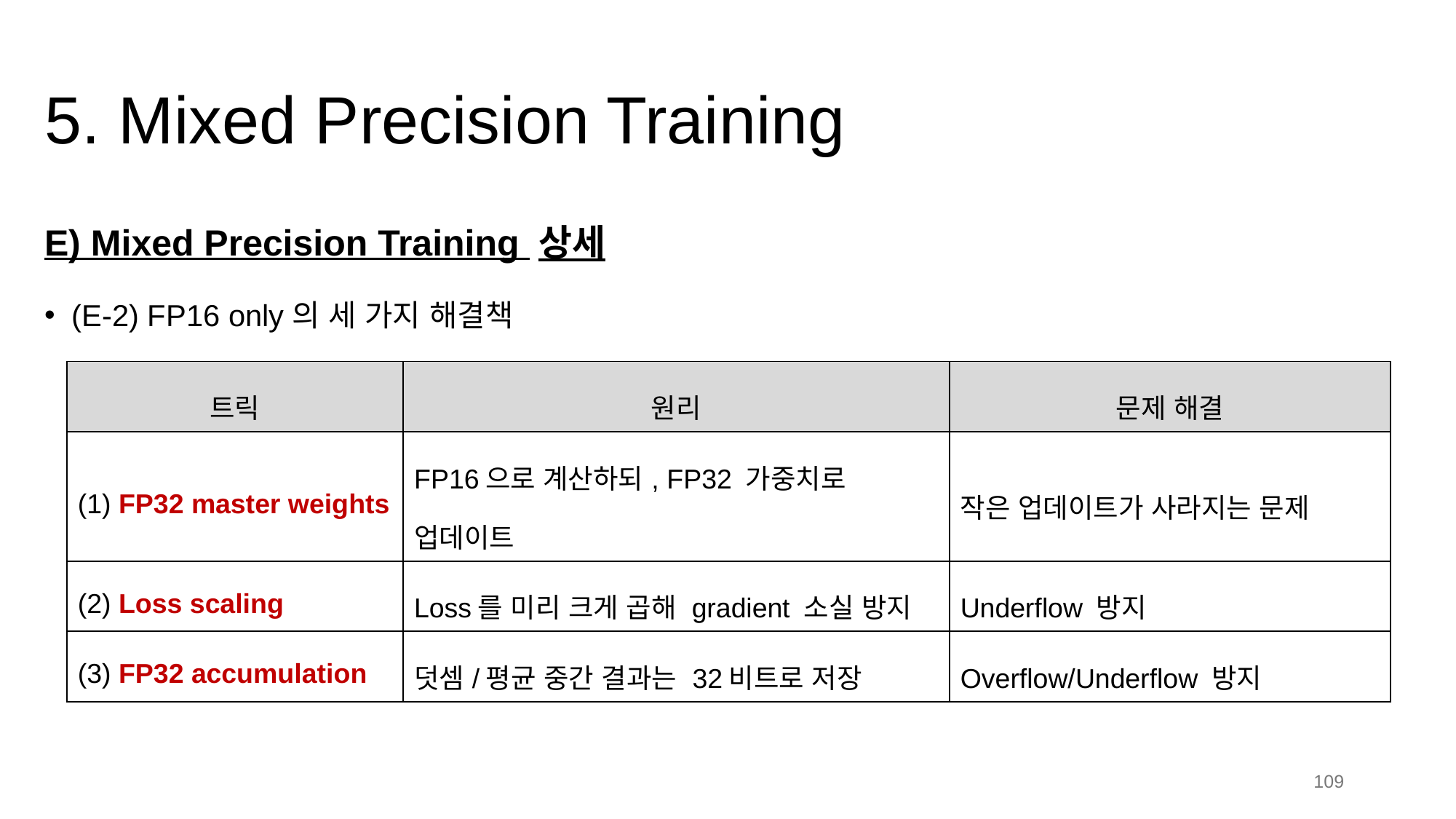

# 5. Mixed Precision Training
E) Mixed Precision Training 상세
(E-2) FP16 only의 세 가지 해결책
| 트릭 | 원리 | 문제 해결 |
| --- | --- | --- |
| (1) FP32 master weights | FP16으로 계산하되, FP32 가중치로 업데이트 | 작은 업데이트가 사라지는 문제 |
| (2) Loss scaling | Loss를 미리 크게 곱해 gradient 소실 방지 | Underflow 방지 |
| (3) FP32 accumulation | 덧셈/평균 중간 결과는 32비트로 저장 | Overflow/Underflow 방지 |
109